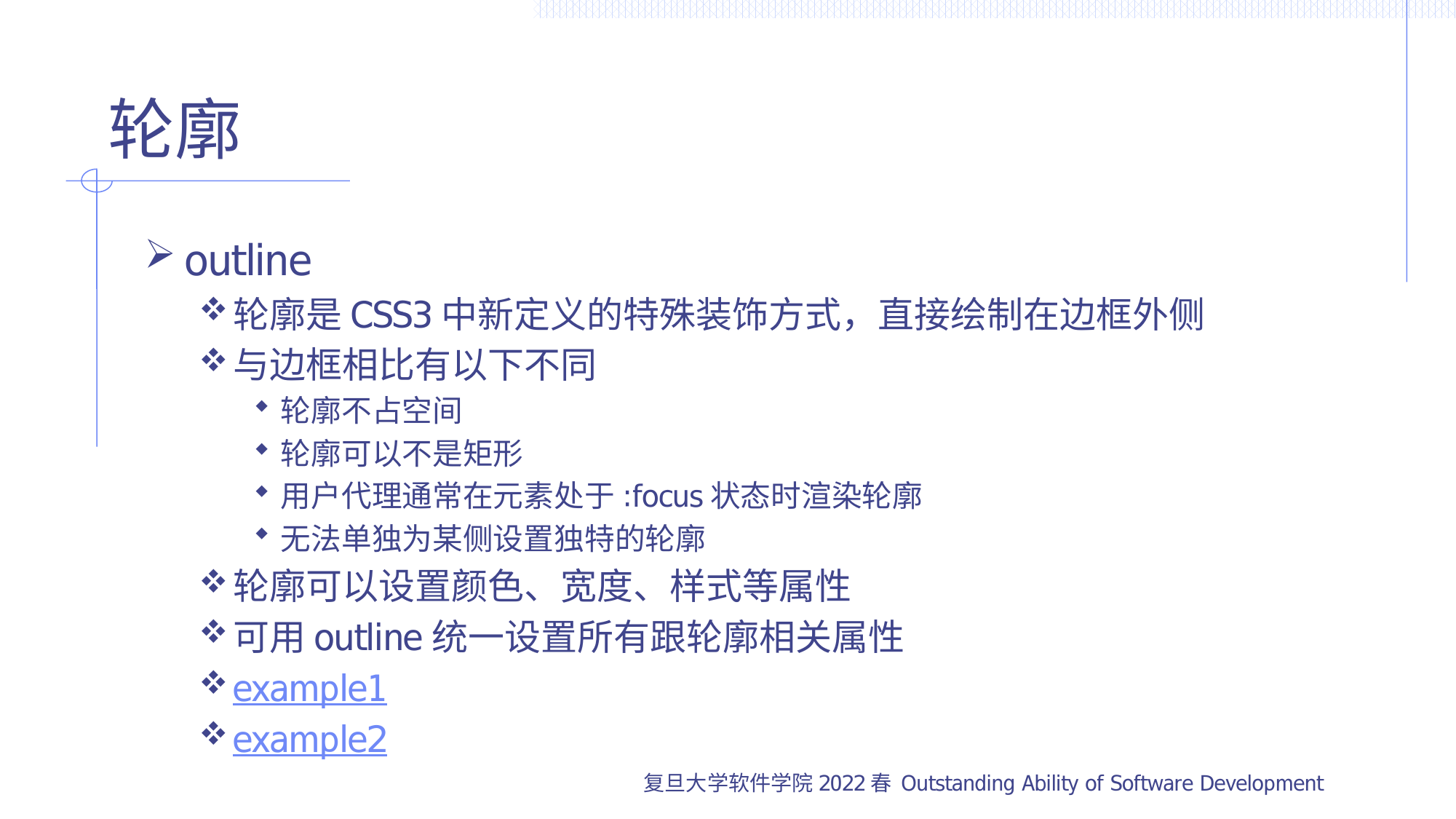

# 轮廓
outline
轮廓是CSS3中新定义的特殊装饰方式，直接绘制在边框外侧
与边框相比有以下不同
轮廓不占空间
轮廓可以不是矩形
用户代理通常在元素处于:focus状态时渲染轮廓
无法单独为某侧设置独特的轮廓
轮廓可以设置颜色、宽度、样式等属性
可用outline统一设置所有跟轮廓相关属性
example1
example2